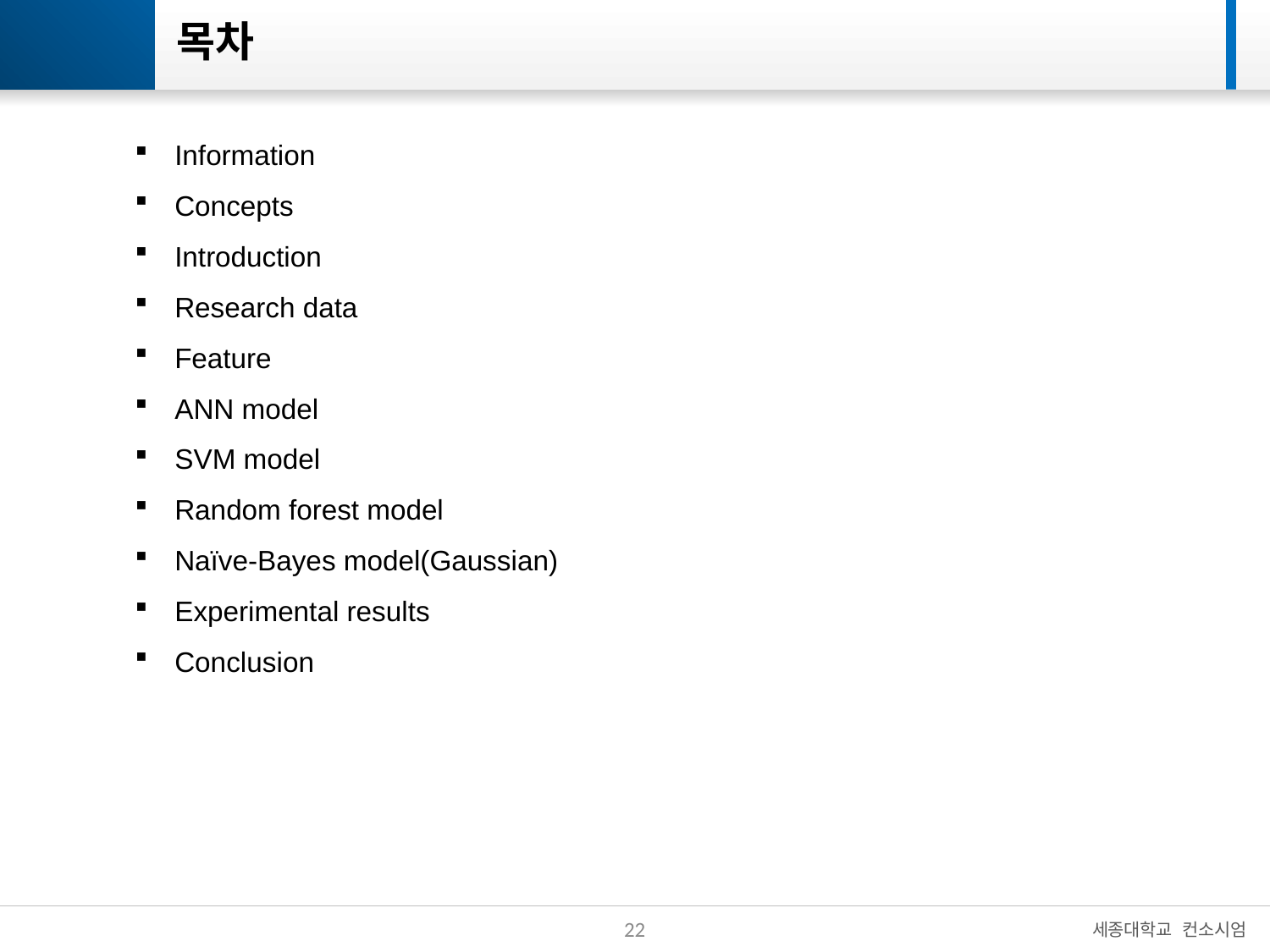

# 목차
Information
Concepts
Introduction
Research data
Feature
ANN model
SVM model
Random forest model
Naïve-Bayes model(Gaussian)
Experimental results
Conclusion